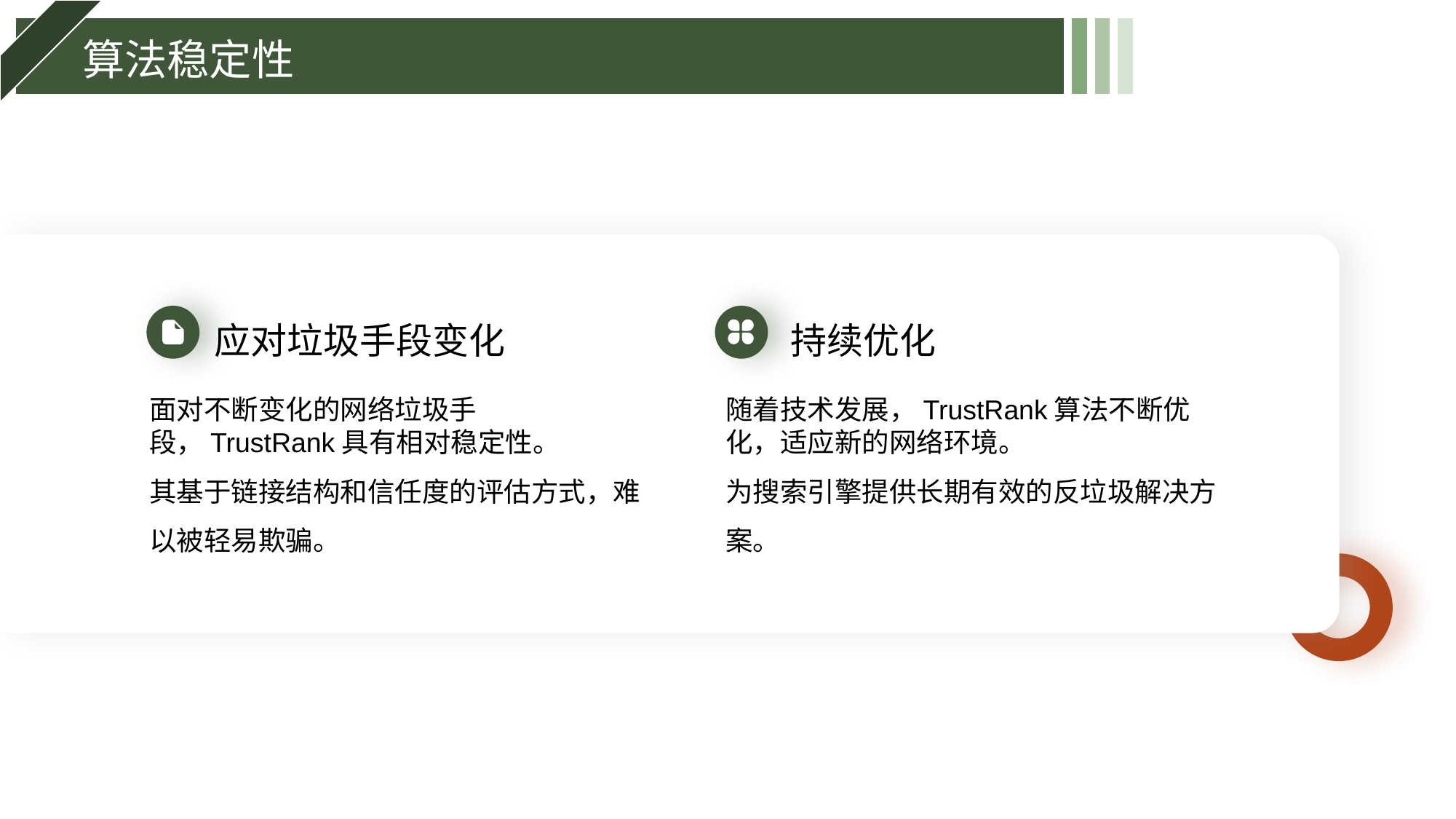

算法稳定性
应对垃圾手段变化
持续优化

面对不断变化的网络垃圾手段，TrustRank具有相对稳定性。
其基于链接结构和信任度的评估方式，难以被轻易欺骗。
随着技术发展，TrustRank算法不断优化，适应新的网络环境。
为搜索引擎提供长期有效的反垃圾解决方案。